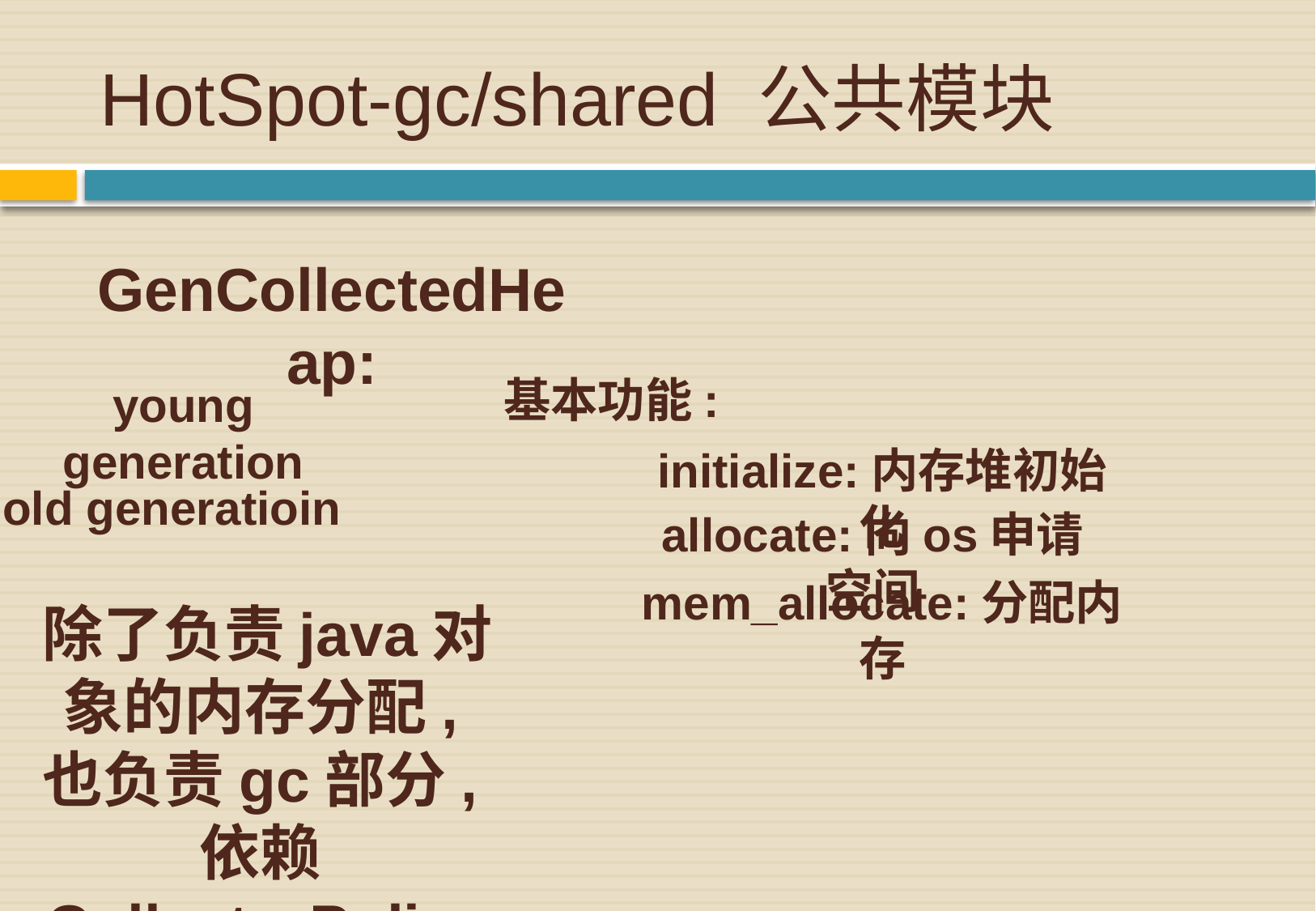

# HotSpot-gc/shared 公共模块
GenCollectedHeap:
基本功能:
young generation
initialize:内存堆初始化
old generatioin
allocate:向os申请空间
mem_allocate:分配内存
除了负责java对象的内存分配,也负责gc部分,依赖CollectorPolicy